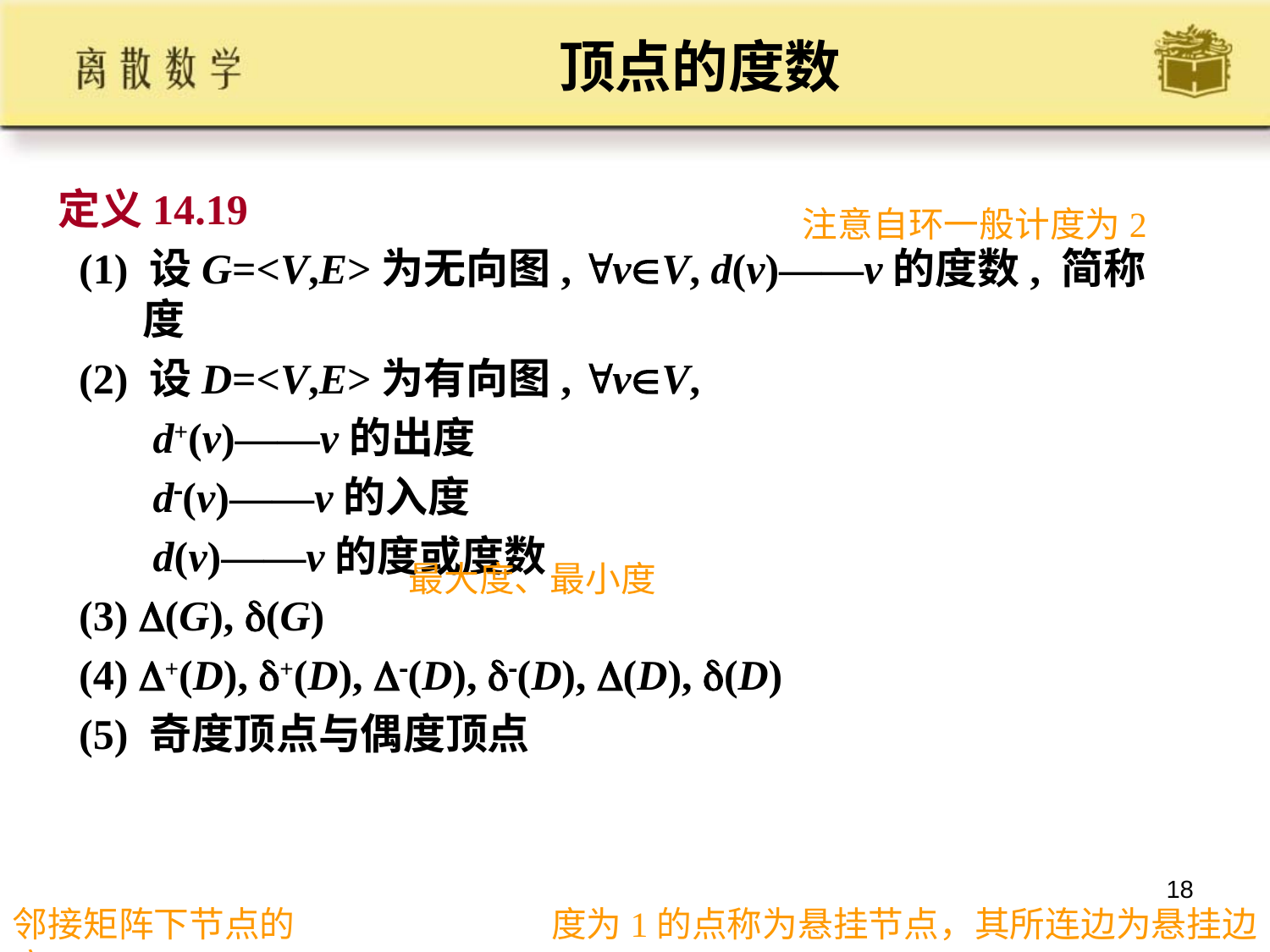

# 顶点的度数
定义14.19
  (1) 设G=<V,E>为无向图, ∀v∈V, d(v)——v的度数, 简称度
  (2) 设D=<V,E>为有向图, ∀v∈V,
         d+(v)——v的出度
         d−(v)——v的入度
         d(v)——v的度或度数
  (3) Δ(G), δ(G)
  (4) Δ+(D), δ+(D), Δ−(D), δ−(D), Δ(D), δ(D)
  (5) 奇度顶点与偶度顶点
注意自环一般计度为2
最大度、最小度
18
邻接矩阵下节点的度？
度为1的点称为悬挂节点，其所连边为悬挂边